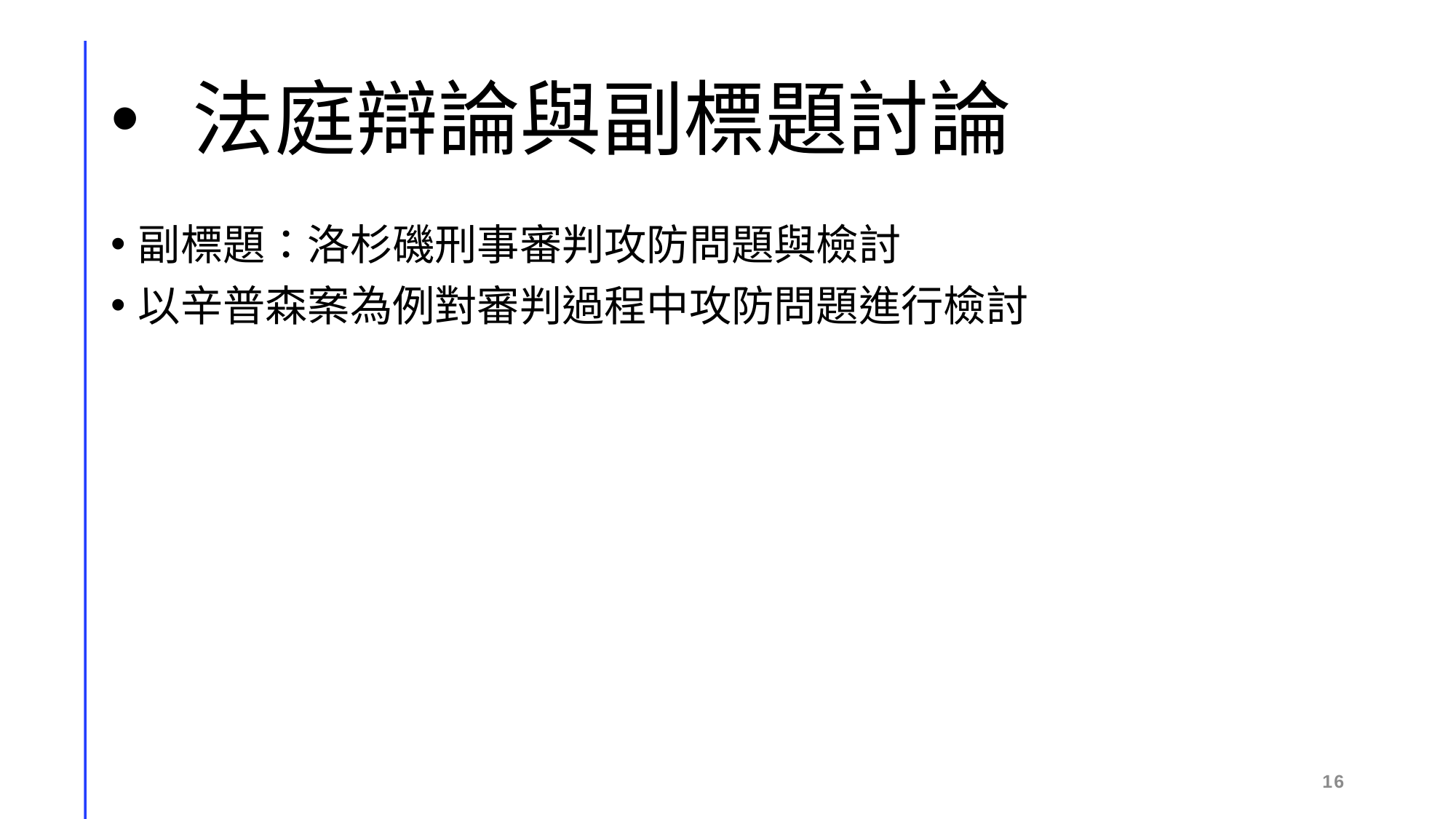

# 法庭辯論與副標題討論
副標題：洛杉磯刑事審判攻防問題與檢討
以辛普森案為例對審判過程中攻防問題進行檢討
16